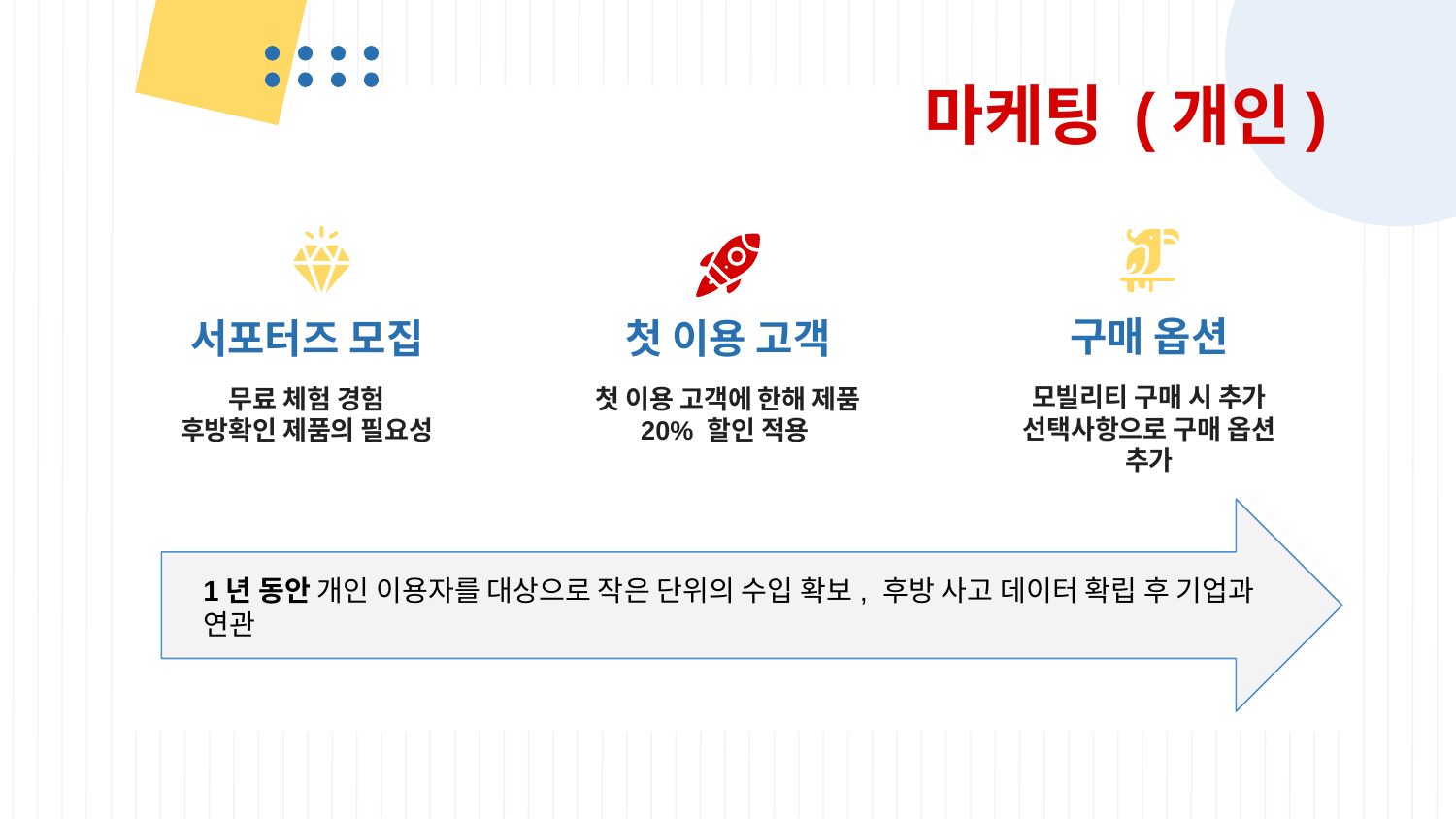

마케팅 (개인)

구매 옵션
서포터즈 모집
# 첫 이용 고객
모빌리티 구매 시 추가 선택사항으로 구매 옵션 추가
무료 체험 경험
후방확인 제품의 필요성
첫 이용 고객에 한해 제품 20% 할인 적용

1년 동안 개인 이용자를 대상으로 작은 단위의 수입 확보, 후방 사고 데이터 확립 후 기업과 연관